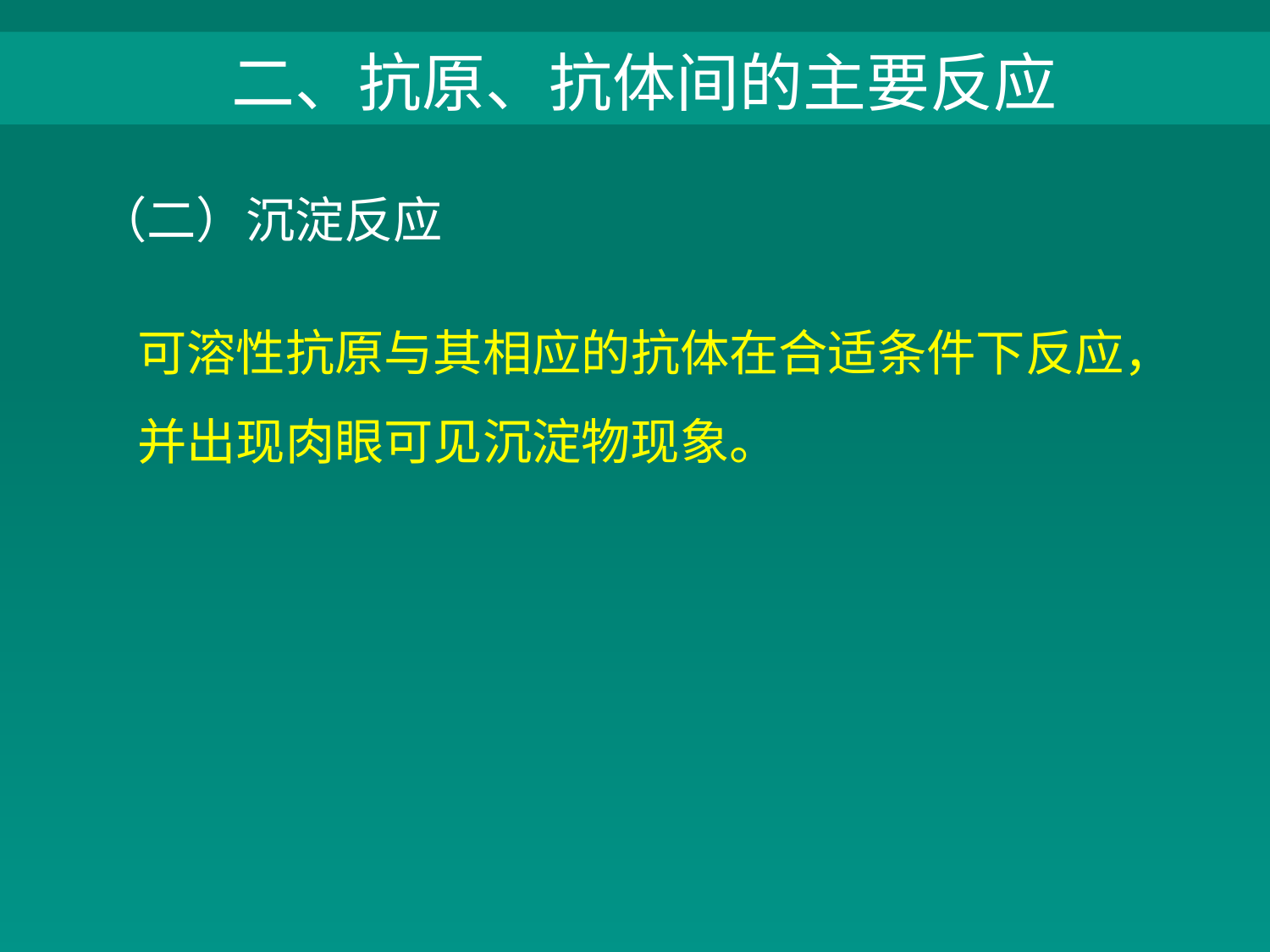

二、抗原、抗体间的主要反应
（二）沉淀反应
可溶性抗原与其相应的抗体在合适条件下反应，并出现肉眼可见沉淀物现象。